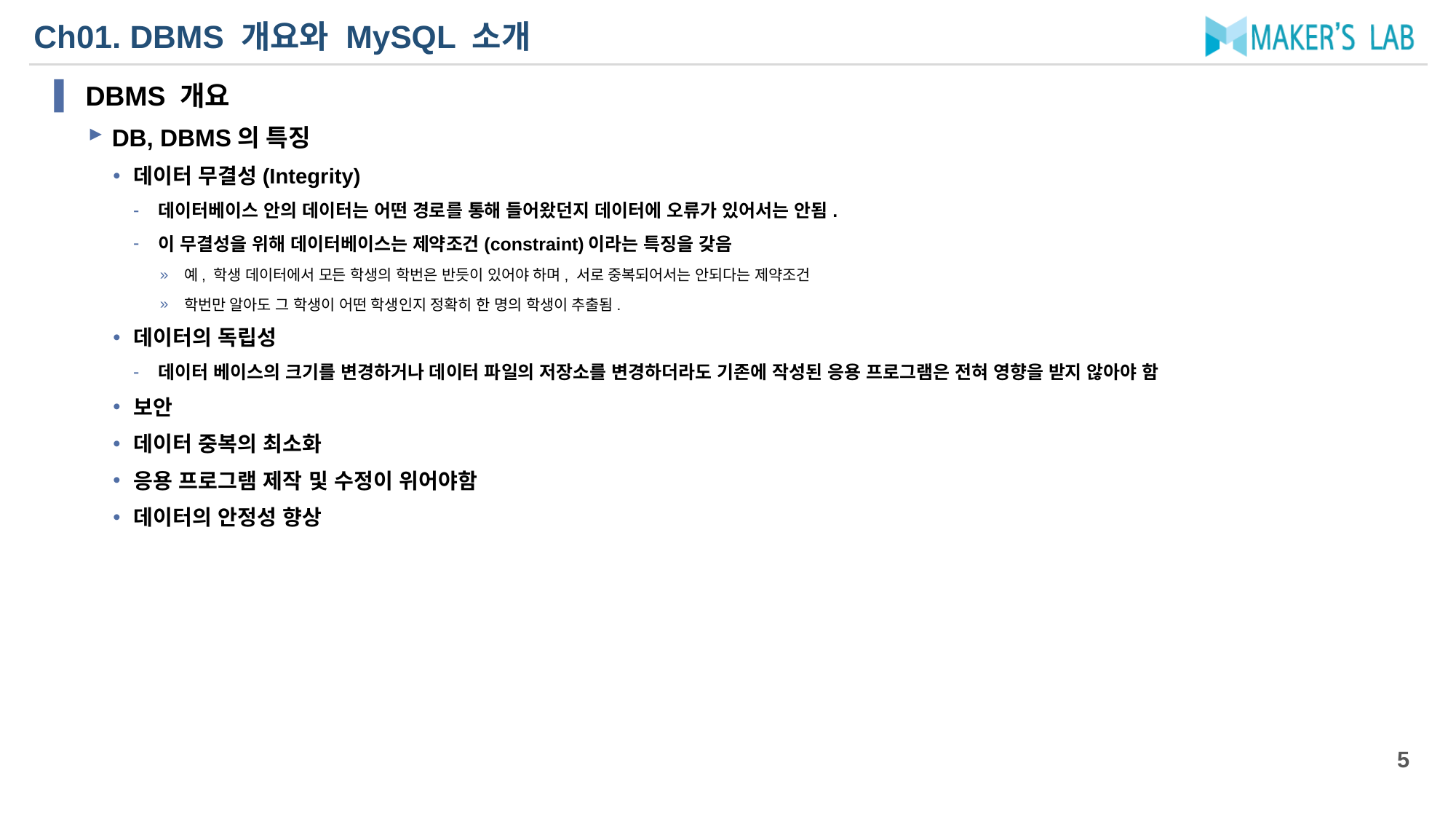

# Ch01. DBMS 개요와 MySQL 소개
DBMS 개요
DB, DBMS의 특징
데이터 무결성(Integrity)
데이터베이스 안의 데이터는 어떤 경로를 통해 들어왔던지 데이터에 오류가 있어서는 안됨.
이 무결성을 위해 데이터베이스는 제약조건(constraint)이라는 특징을 갖음
예, 학생 데이터에서 모든 학생의 학번은 반듯이 있어야 하며, 서로 중복되어서는 안되다는 제약조건
학번만 알아도 그 학생이 어떤 학생인지 정확히 한 명의 학생이 추출됨.
데이터의 독립성
데이터 베이스의 크기를 변경하거나 데이터 파일의 저장소를 변경하더라도 기존에 작성된 응용 프로그램은 전혀 영향을 받지 않아야 함
보안
데이터 중복의 최소화
응용 프로그램 제작 및 수정이 위어야함
데이터의 안정성 향상

5